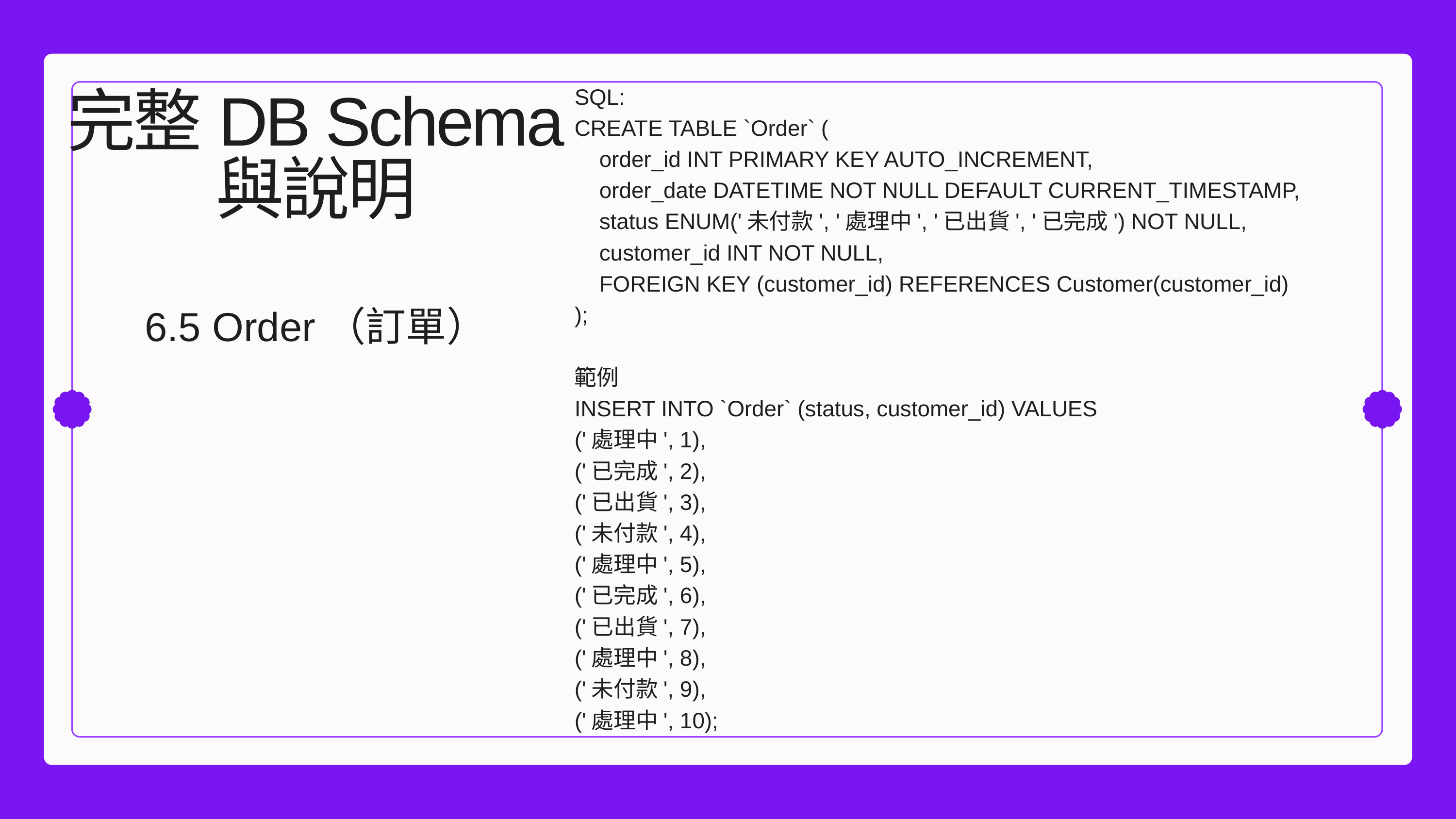

SQL:
CREATE TABLE `Order` (
    order_id INT PRIMARY KEY AUTO_INCREMENT,
    order_date DATETIME NOT NULL DEFAULT CURRENT_TIMESTAMP,
    status ENUM('未付款', '處理中', '已出貨', '已完成') NOT NULL,
    customer_id INT NOT NULL,
    FOREIGN KEY (customer_id) REFERENCES Customer(customer_id)
);

範例
INSERT INTO `Order` (status, customer_id) VALUES
('處理中', 1),
('已完成', 2),
('已出貨', 3),
('未付款', 4),
('處理中', 5),
('已完成', 6),
('已出貨', 7),
('處理中', 8),
('未付款', 9),
('處理中', 10);

完整DB Schema
與說明
6.5 Order（訂單）